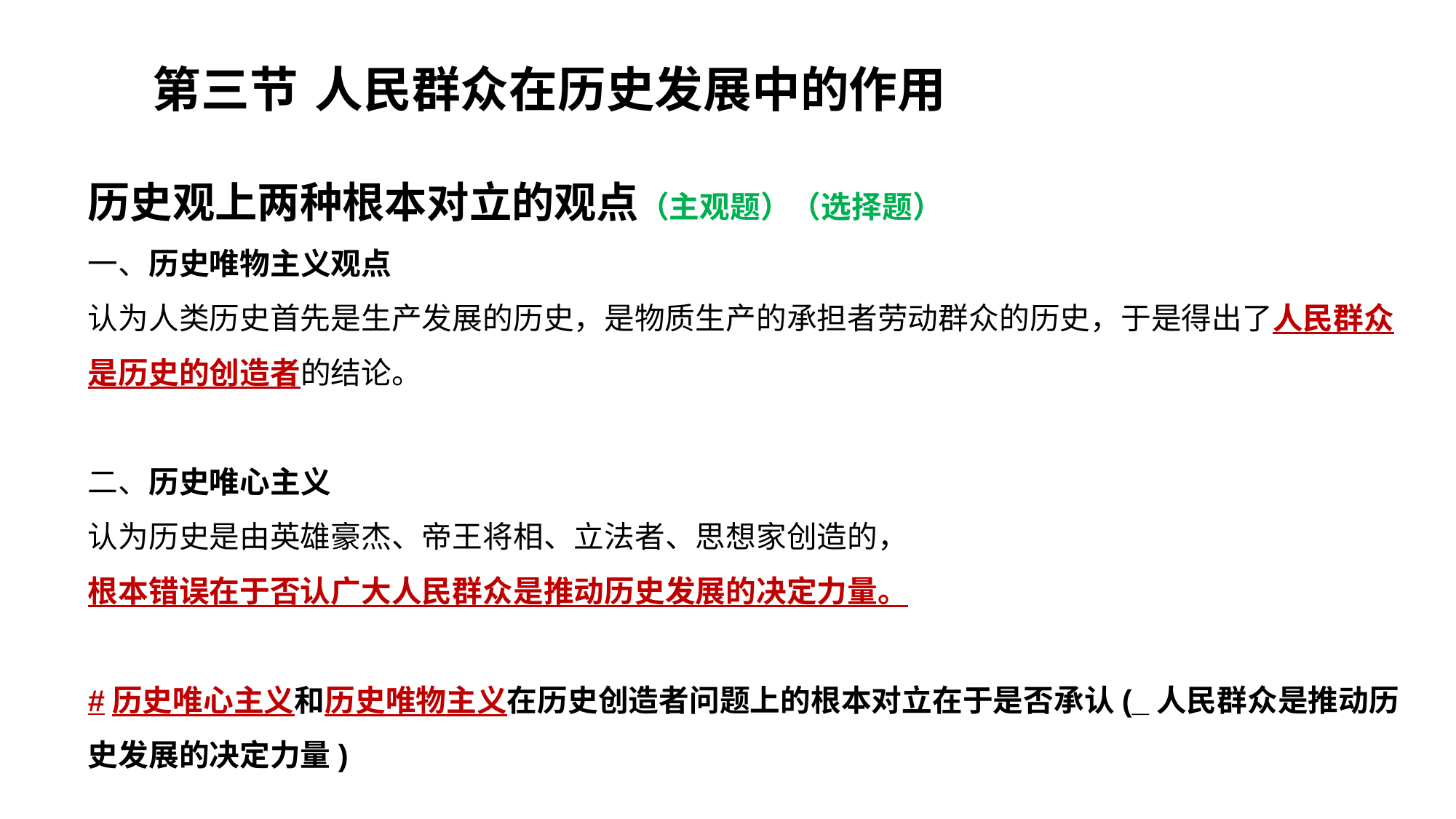

第三节	 人民群众在历史发展中的作用
历史观上两种根本对立的观点（主观题）（选择题）
一、历史唯物主义观点
认为人类历史首先是生产发展的历史，是物质生产的承担者劳动群众的历史，于是得出了人民群众是历史的创造者的结论。

二、历史唯心主义
认为历史是由英雄豪杰、帝王将相、立法者、思想家创造的，
根本错误在于否认广大人民群众是推动历史发展的决定力量。

#历史唯心主义和历史唯物主义在历史创造者问题上的根本对立在于是否承认(_人民群众是推动历史发展的决定力量)